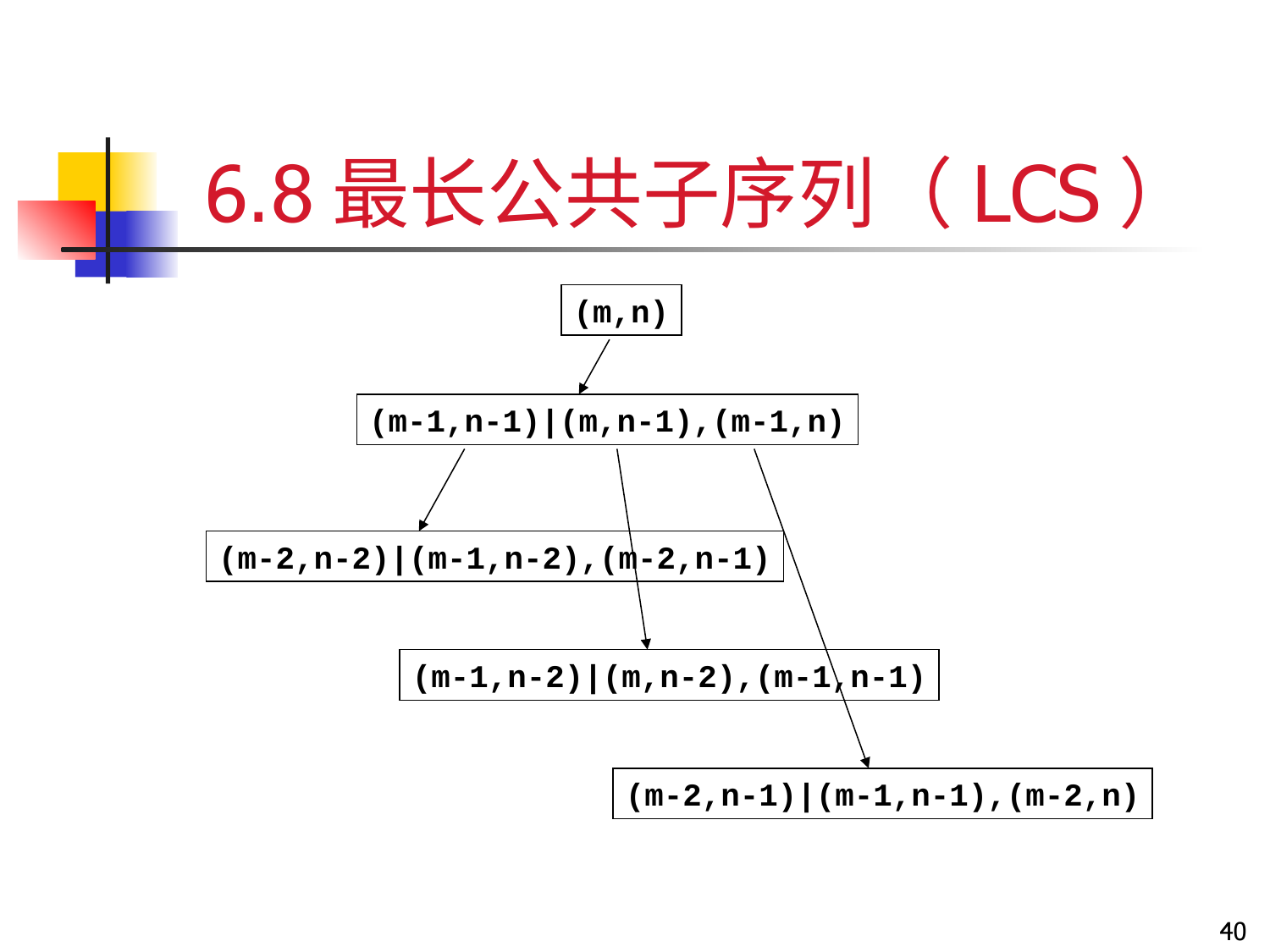

# 6.8最长公共子序列（LCS）
(m,n)

(m-1,n-1)|(m,n-1),(m-1,n)

(m-2,n-2)|(m-1,n-2),(m-2,n-1)
(m-1,n-2)|(m,n-2),(m-1,n-1)
(m-2,n-1)|(m-1,n-1),(m-2,n)
40